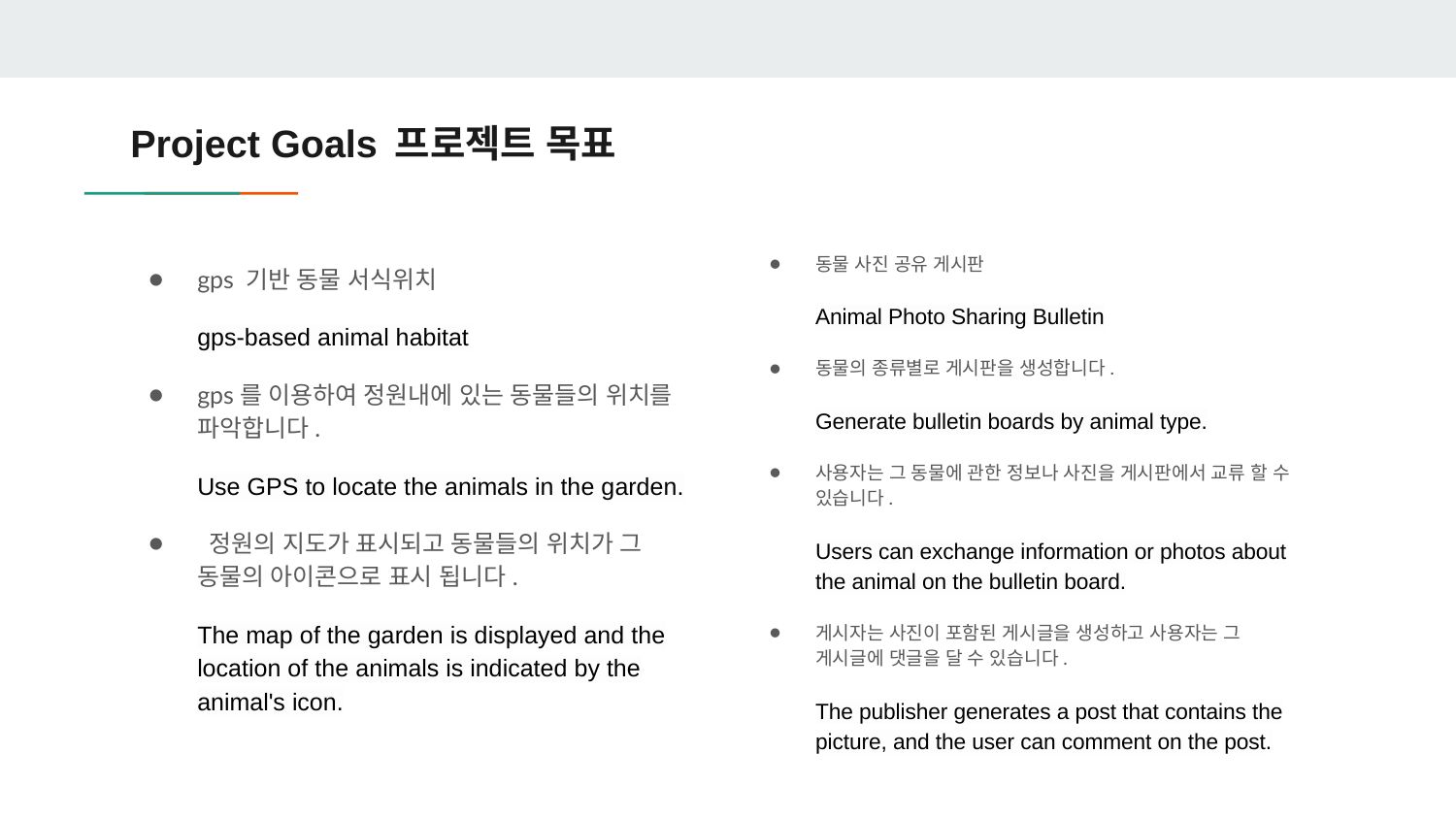

# Project Goals 프로젝트 목표
동물 사진 공유 게시판
Animal Photo Sharing Bulletin
동물의 종류별로 게시판을 생성합니다.
Generate bulletin boards by animal type.
사용자는 그 동물에 관한 정보나 사진을 게시판에서 교류 할 수 있습니다.
Users can exchange information or photos about the animal on the bulletin board.
게시자는 사진이 포함된 게시글을 생성하고 사용자는 그 게시글에 댓글을 달 수 있습니다.
The publisher generates a post that contains the picture, and the user can comment on the post.

gps 기반 동물 서식위치
gps-based animal habitat
gps를 이용하여 정원내에 있는 동물들의 위치를 파악합니다.
Use GPS to locate the animals in the garden.
 정원의 지도가 표시되고 동물들의 위치가 그 동물의 아이콘으로 표시 됩니다.
The map of the garden is displayed and the location of the animals is indicated by the animal's icon.